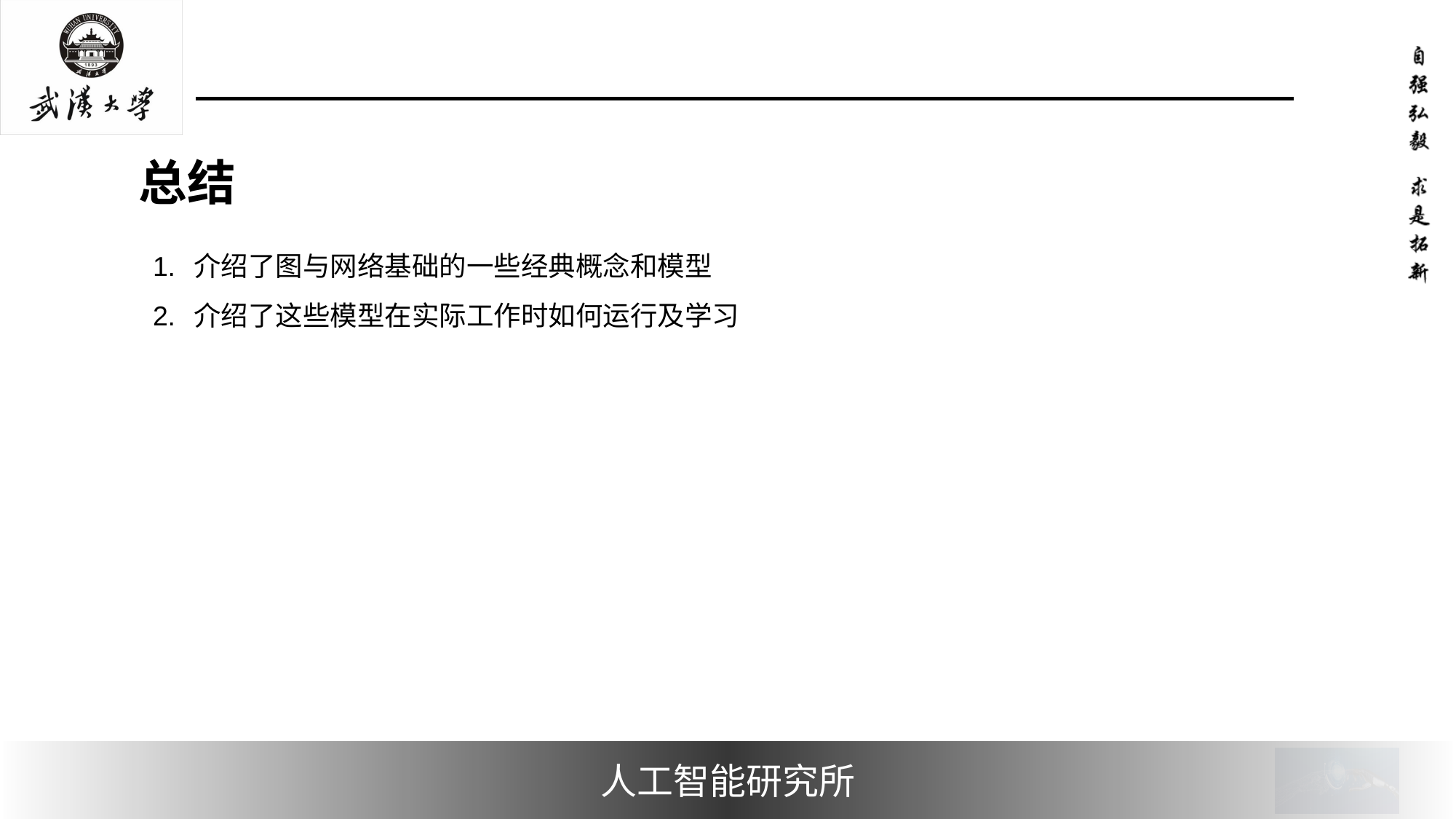

#
介绍了图与网络基础的一些经典概念和模型
介绍了这些模型在实际工作时如何运行及学习

36